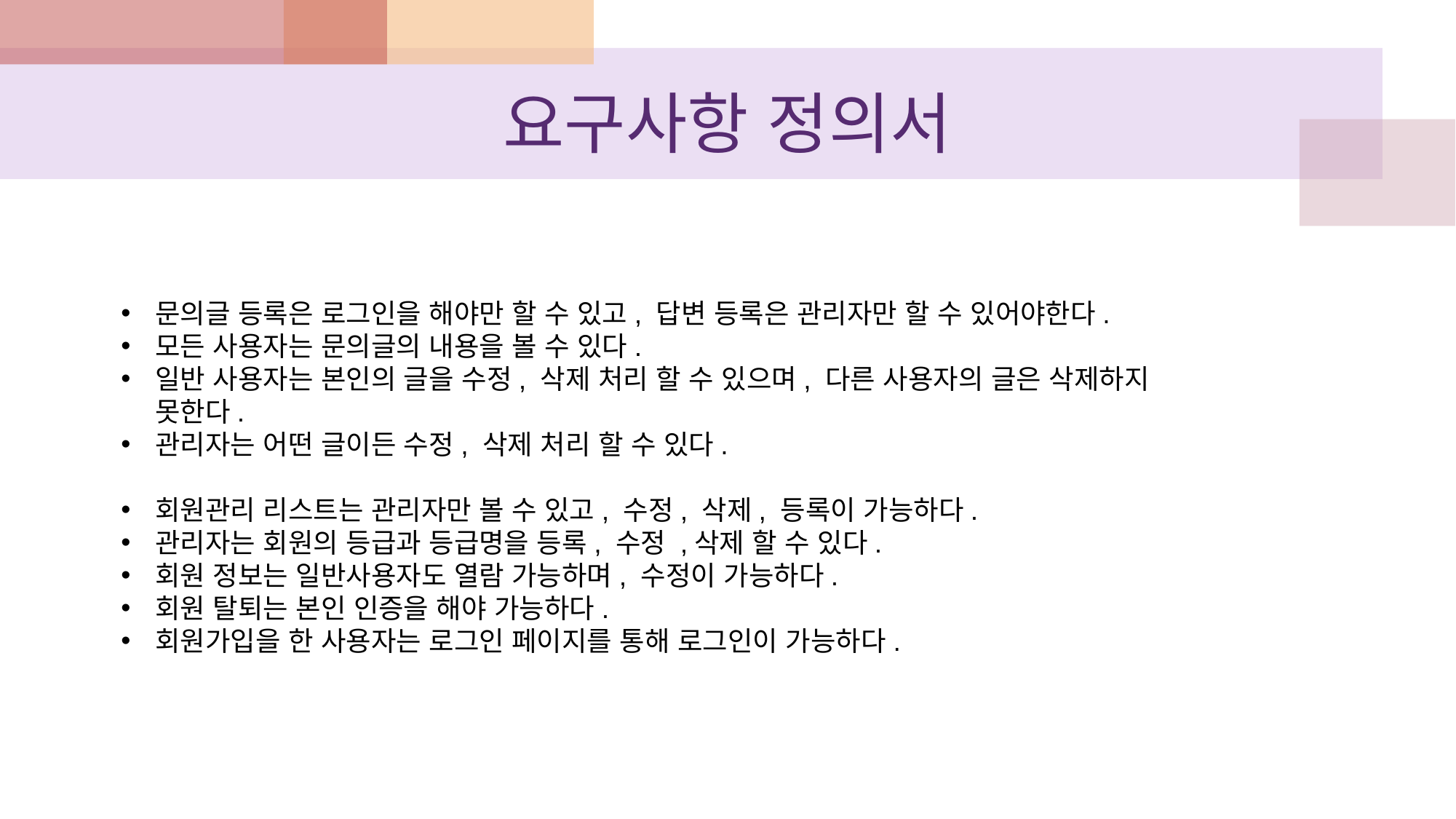

# 요구사항 정의서
문의글 등록은 로그인을 해야만 할 수 있고, 답변 등록은 관리자만 할 수 있어야한다.
모든 사용자는 문의글의 내용을 볼 수 있다.
일반 사용자는 본인의 글을 수정, 삭제 처리 할 수 있으며, 다른 사용자의 글은 삭제하지 못한다.
관리자는 어떤 글이든 수정, 삭제 처리 할 수 있다.

회원관리 리스트는 관리자만 볼 수 있고, 수정, 삭제, 등록이 가능하다.
관리자는 회원의 등급과 등급명을 등록, 수정 ,삭제 할 수 있다.
회원 정보는 일반사용자도 열람 가능하며, 수정이 가능하다.
회원 탈퇴는 본인 인증을 해야 가능하다.
회원가입을 한 사용자는 로그인 페이지를 통해 로그인이 가능하다.